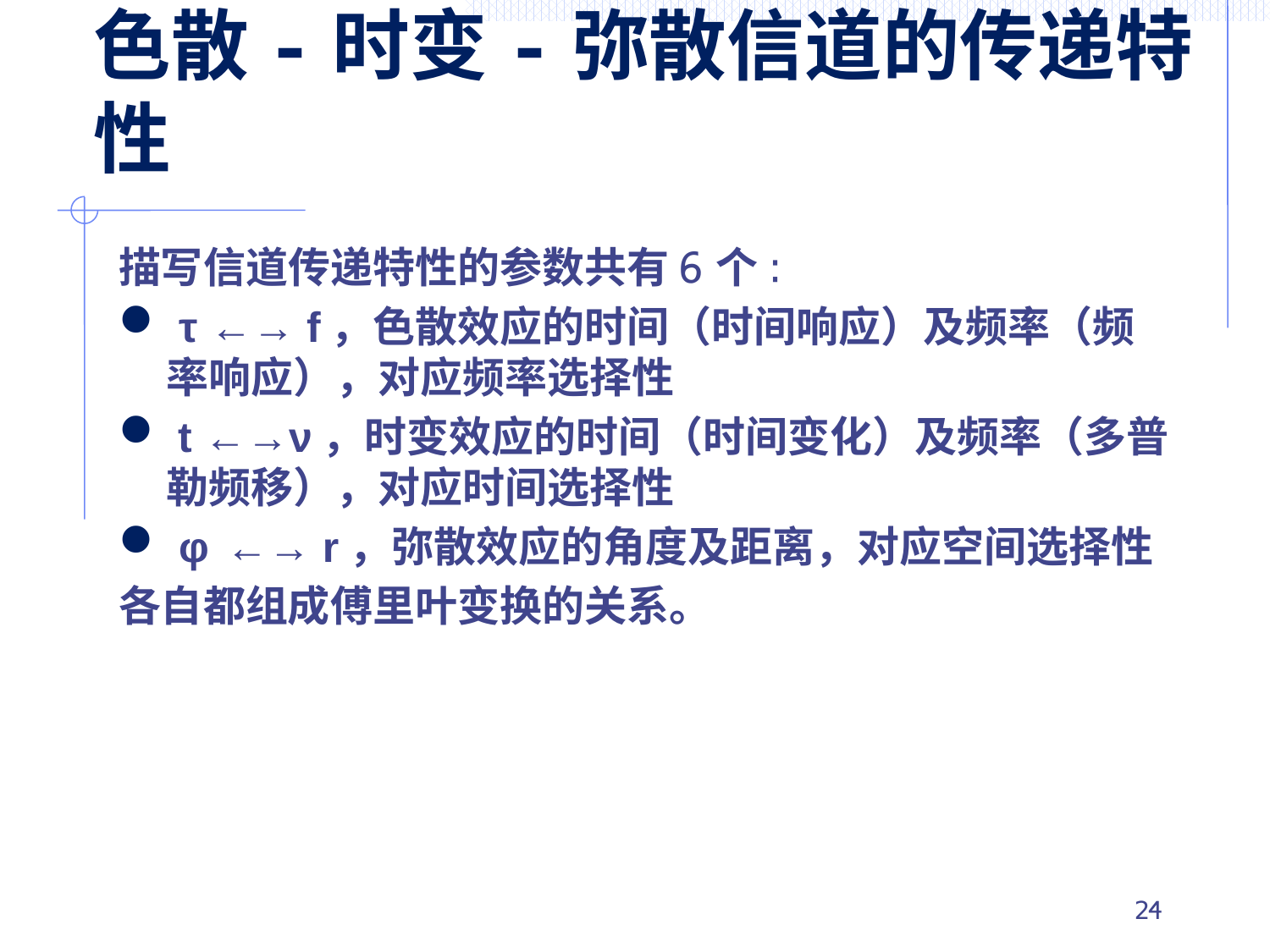

# 色散-时变-弥散信道的传递特性
描写信道传递特性的参数共有6个:
 τ ←→ f，色散效应的时间（时间响应）及频率（频率响应），对应频率选择性
 t ←→ν，时变效应的时间（时间变化）及频率（多普勒频移），对应时间选择性
 φ ←→ r，弥散效应的角度及距离，对应空间选择性
各自都组成傅里叶变换的关系。

24